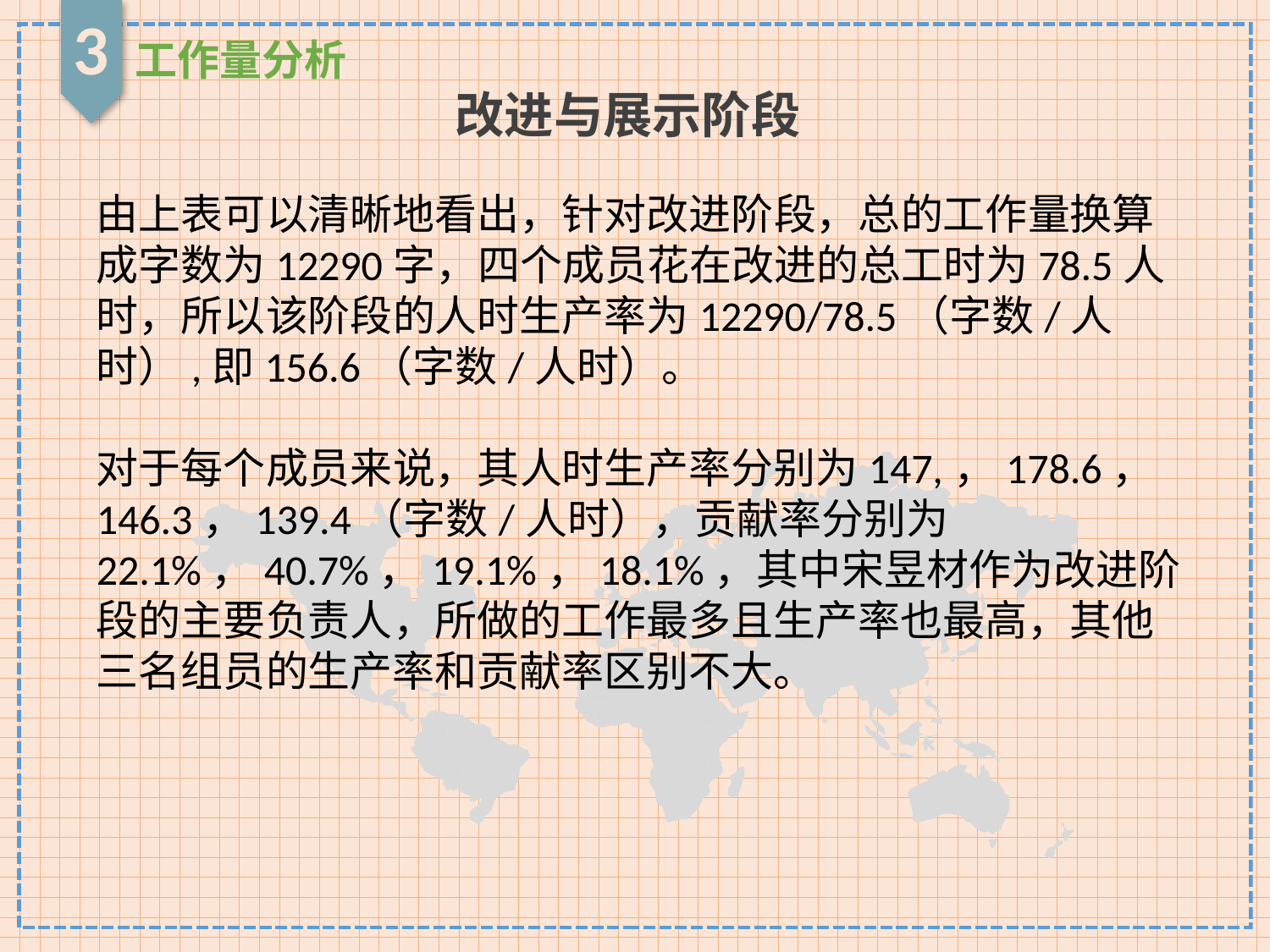

3
工作量分析
改进与展示阶段

由上表可以清晰地看出，针对改进阶段，总的工作量换算成字数为12290字，四个成员花在改进的总工时为78.5人时，所以该阶段的人时生产率为12290/78.5（字数/人时）,即156.6（字数/人时）。

对于每个成员来说，其人时生产率分别为147,，178.6，146.3，139.4（字数/人时），贡献率分别为22.1%，40.7%，19.1%，18.1%，其中宋昱材作为改进阶段的主要负责人，所做的工作最多且生产率也最高，其他三名组员的生产率和贡献率区别不大。